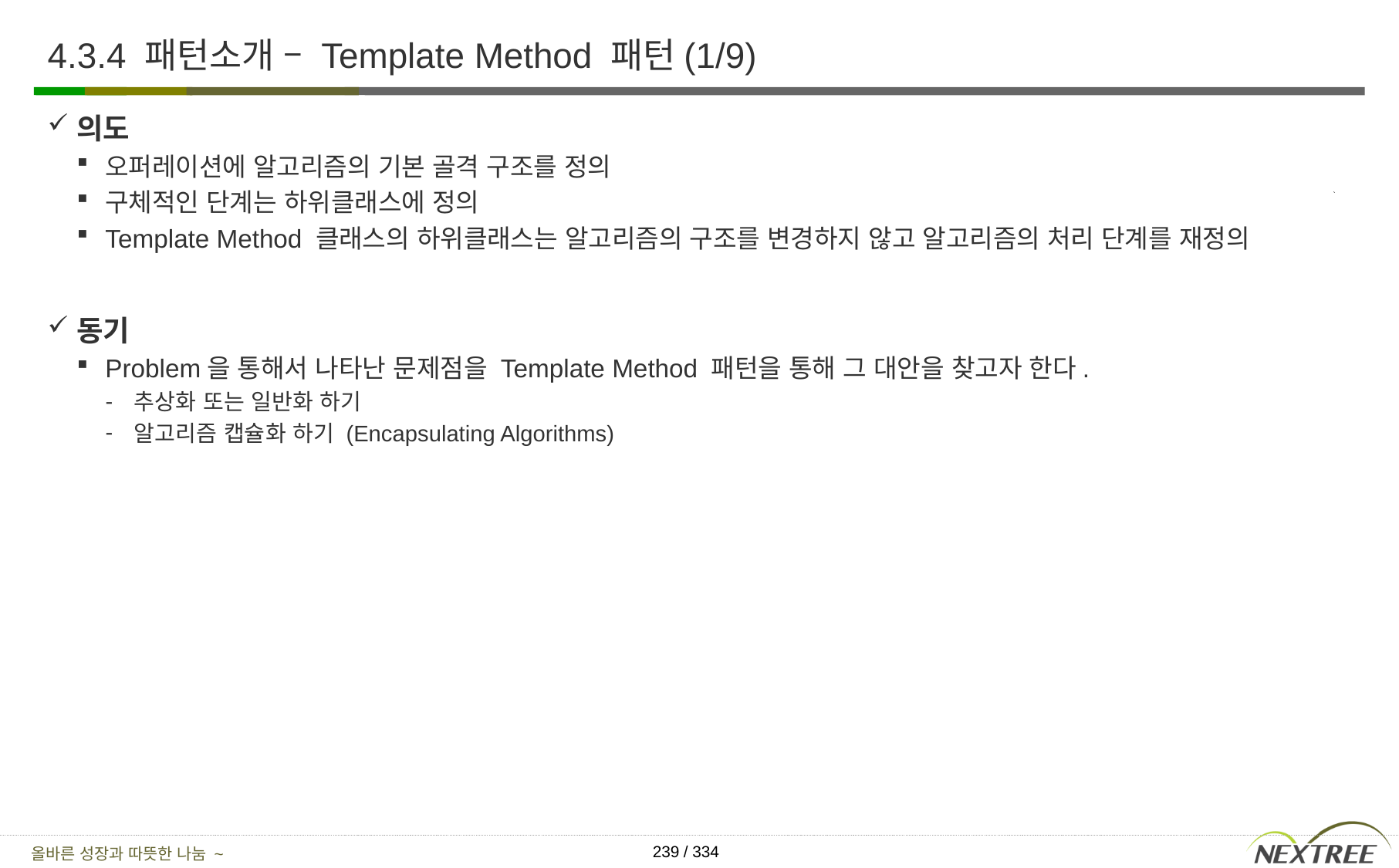

# 4.3.4 패턴소개 – Template Method 패턴(1/9)
의도
오퍼레이션에 알고리즘의 기본 골격 구조를 정의
구체적인 단계는 하위클래스에 정의
Template Method 클래스의 하위클래스는 알고리즘의 구조를 변경하지 않고 알고리즘의 처리 단계를 재정의

동기
Problem을 통해서 나타난 문제점을 Template Method 패턴을 통해 그 대안을 찾고자 한다.
추상화 또는 일반화 하기
알고리즘 캡슐화 하기 (Encapsulating Algorithms)